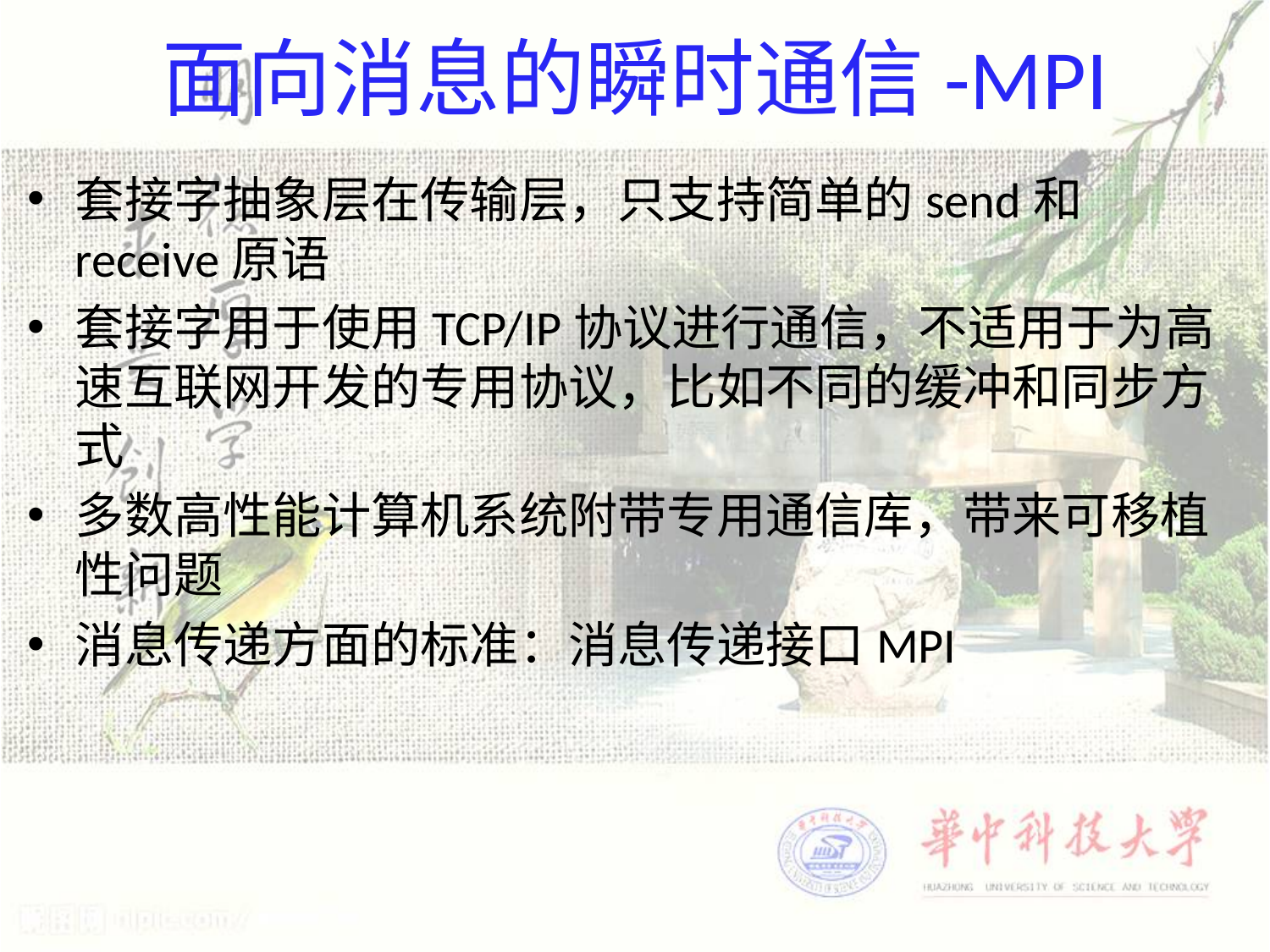

# 面向消息的瞬时通信-MPI
套接字抽象层在传输层，只支持简单的send和receive原语
套接字用于使用TCP/IP协议进行通信，不适用于为高速互联网开发的专用协议，比如不同的缓冲和同步方式
多数高性能计算机系统附带专用通信库，带来可移植性问题
消息传递方面的标准：消息传递接口MPI